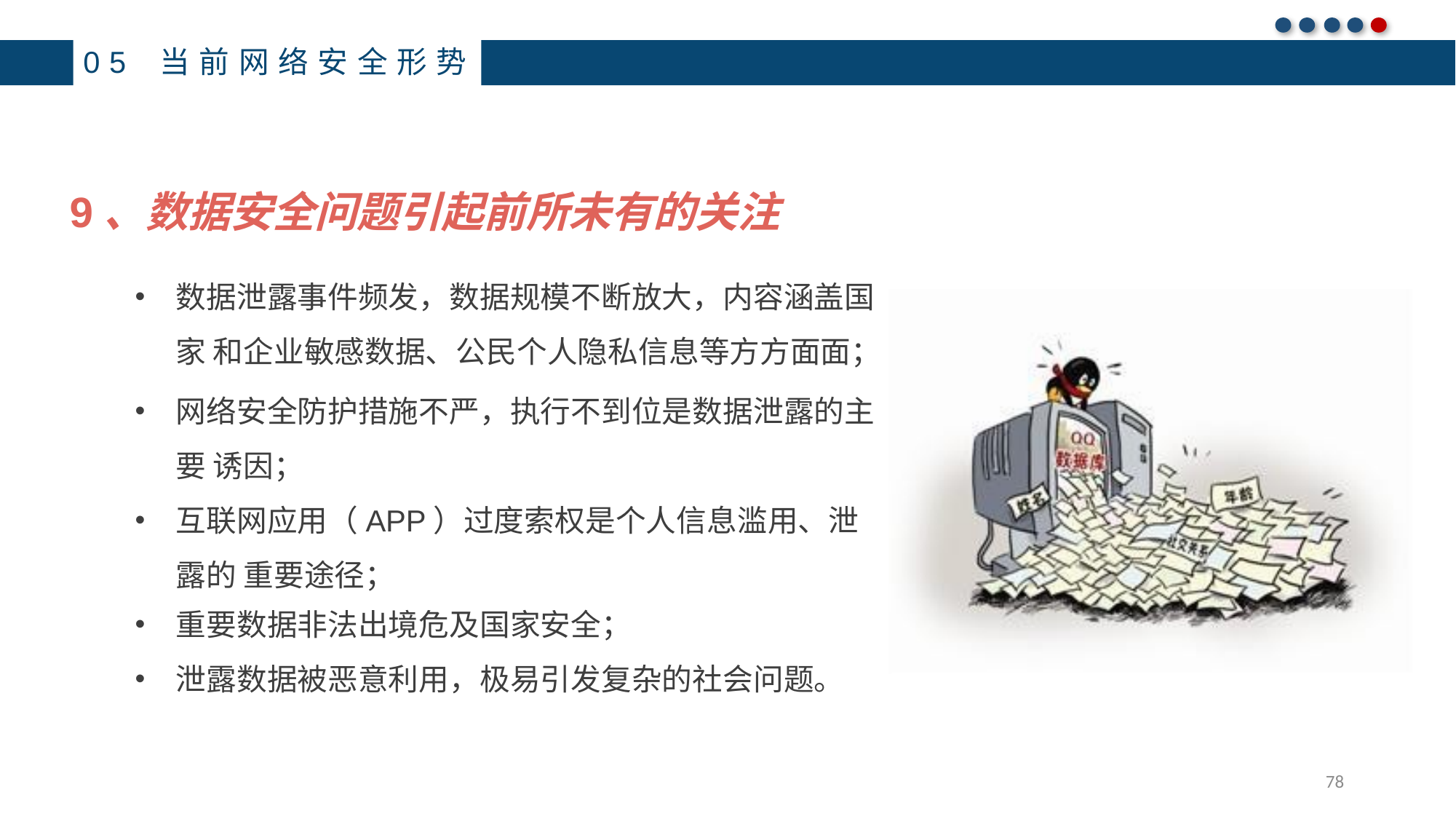

05 当前网络安全形势

9、数据安全问题引起前所未有的关注
数据泄露事件频发，数据规模不断放大，内容涵盖国家 和企业敏感数据、公民个人隐私信息等方方面面；
网络安全防护措施不严，执行不到位是数据泄露的主要 诱因；
互联网应用（APP）过度索权是个人信息滥用、泄露的 重要途径；
重要数据非法出境危及国家安全；
泄露数据被恶意利用，极易引发复杂的社会问题。

78